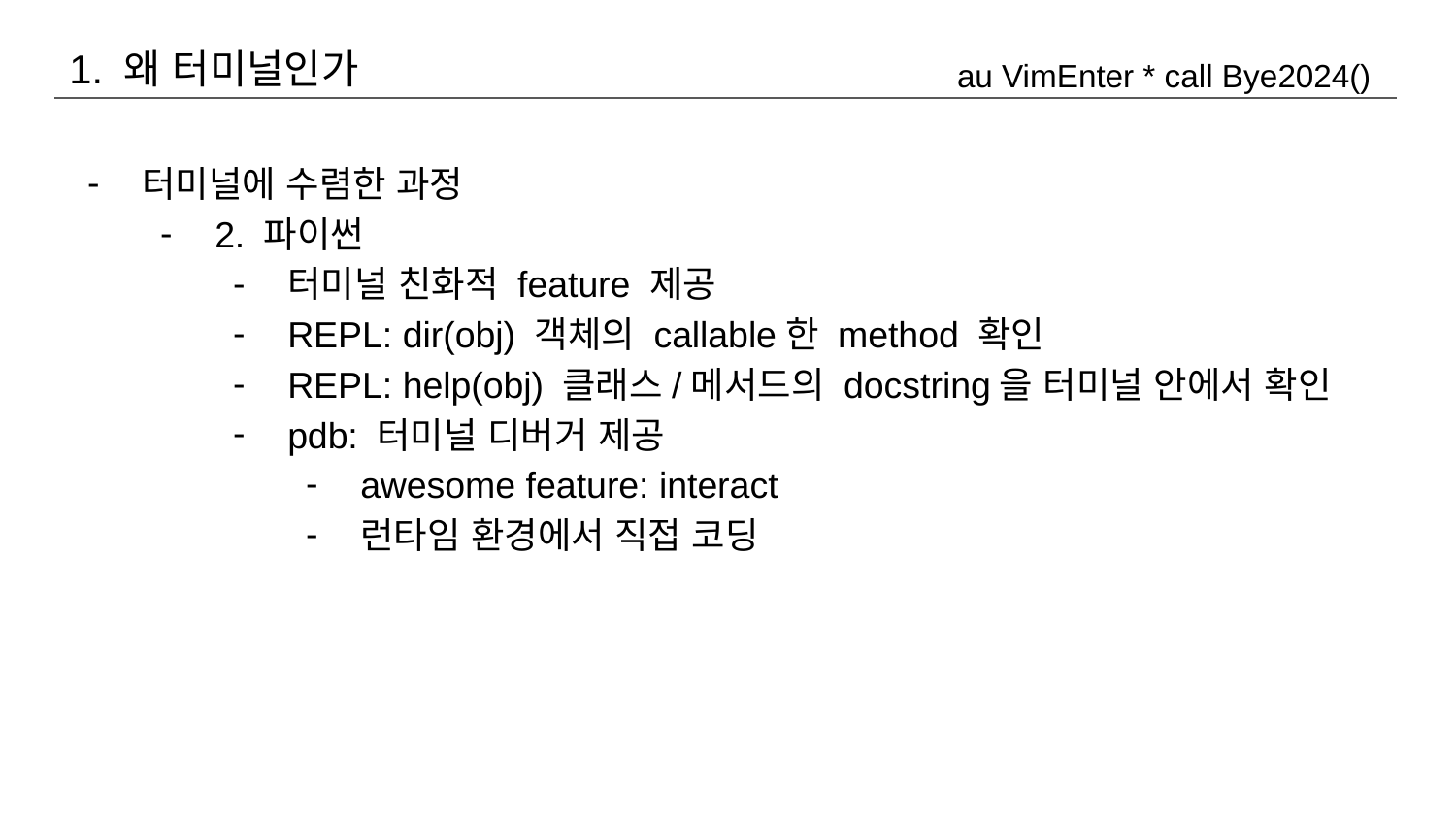

1. 왜 터미널인가
au VimEnter * call Bye2024()
터미널에 수렴한 과정
2. 파이썬
터미널 친화적 feature 제공
REPL: dir(obj) 객체의 callable한 method 확인
REPL: help(obj) 클래스/메서드의 docstring을 터미널 안에서 확인
pdb: 터미널 디버거 제공
awesome feature: interact
런타임 환경에서 직접 코딩